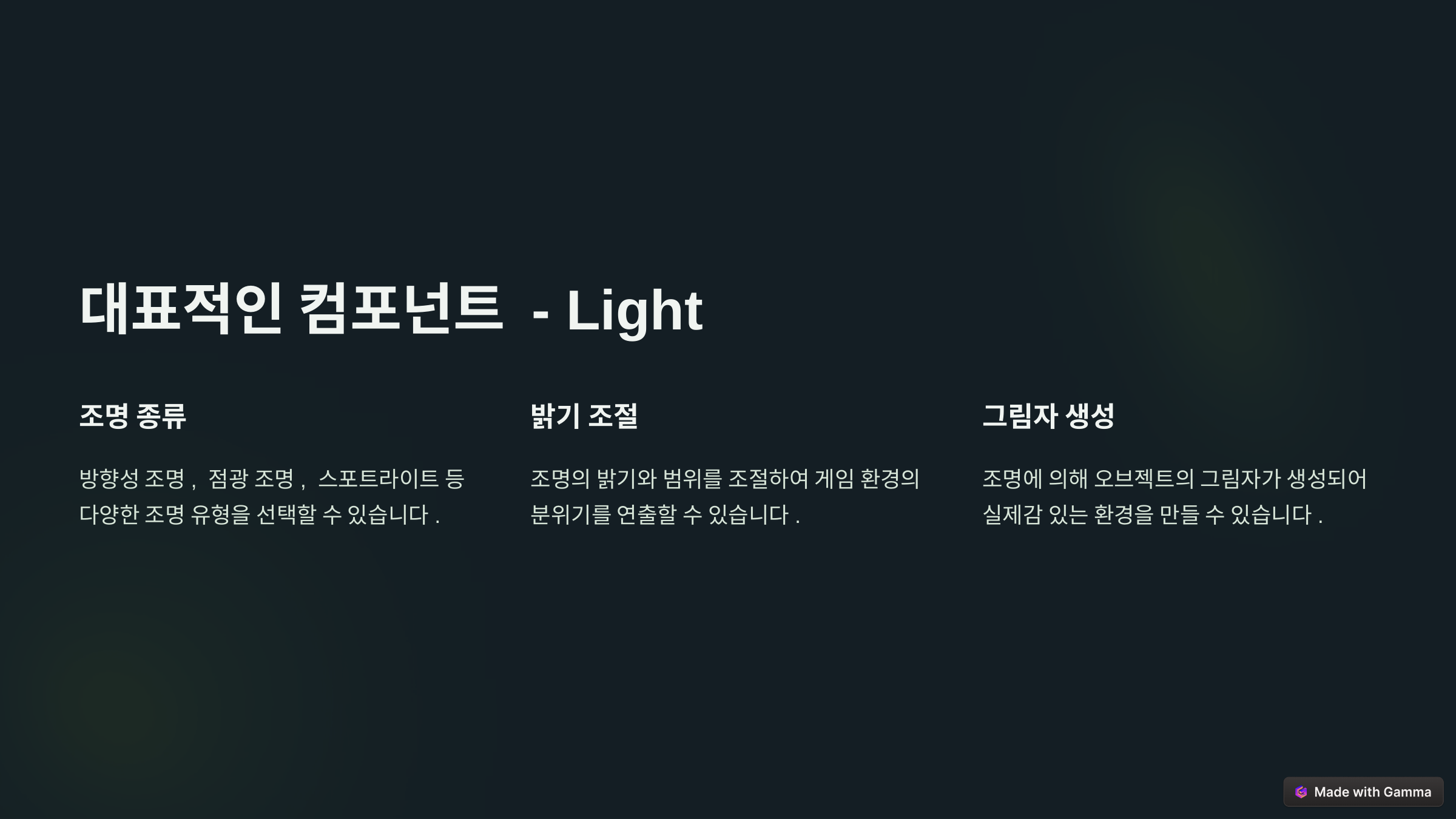

대표적인 컴포넌트 - Light
조명 종류
밝기 조절
그림자 생성
방향성 조명, 점광 조명, 스포트라이트 등 다양한 조명 유형을 선택할 수 있습니다.
조명의 밝기와 범위를 조절하여 게임 환경의 분위기를 연출할 수 있습니다.
조명에 의해 오브젝트의 그림자가 생성되어 실제감 있는 환경을 만들 수 있습니다.